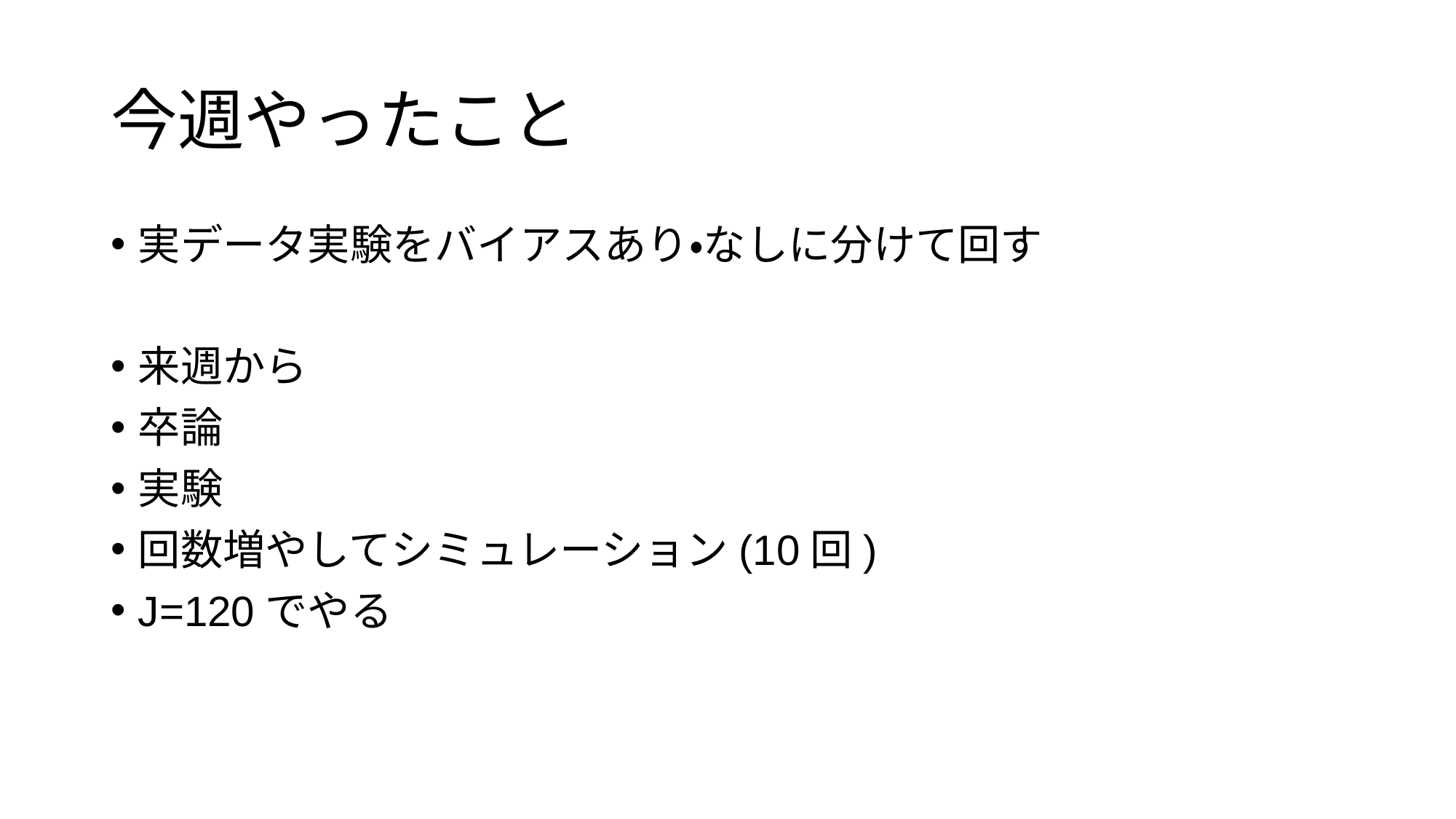

# 今週やったこと
実データ実験をバイアスあり・なしに分けて回す

来週から
卒論
実験
回数増やしてシミュレーション(10回)
J=120でやる